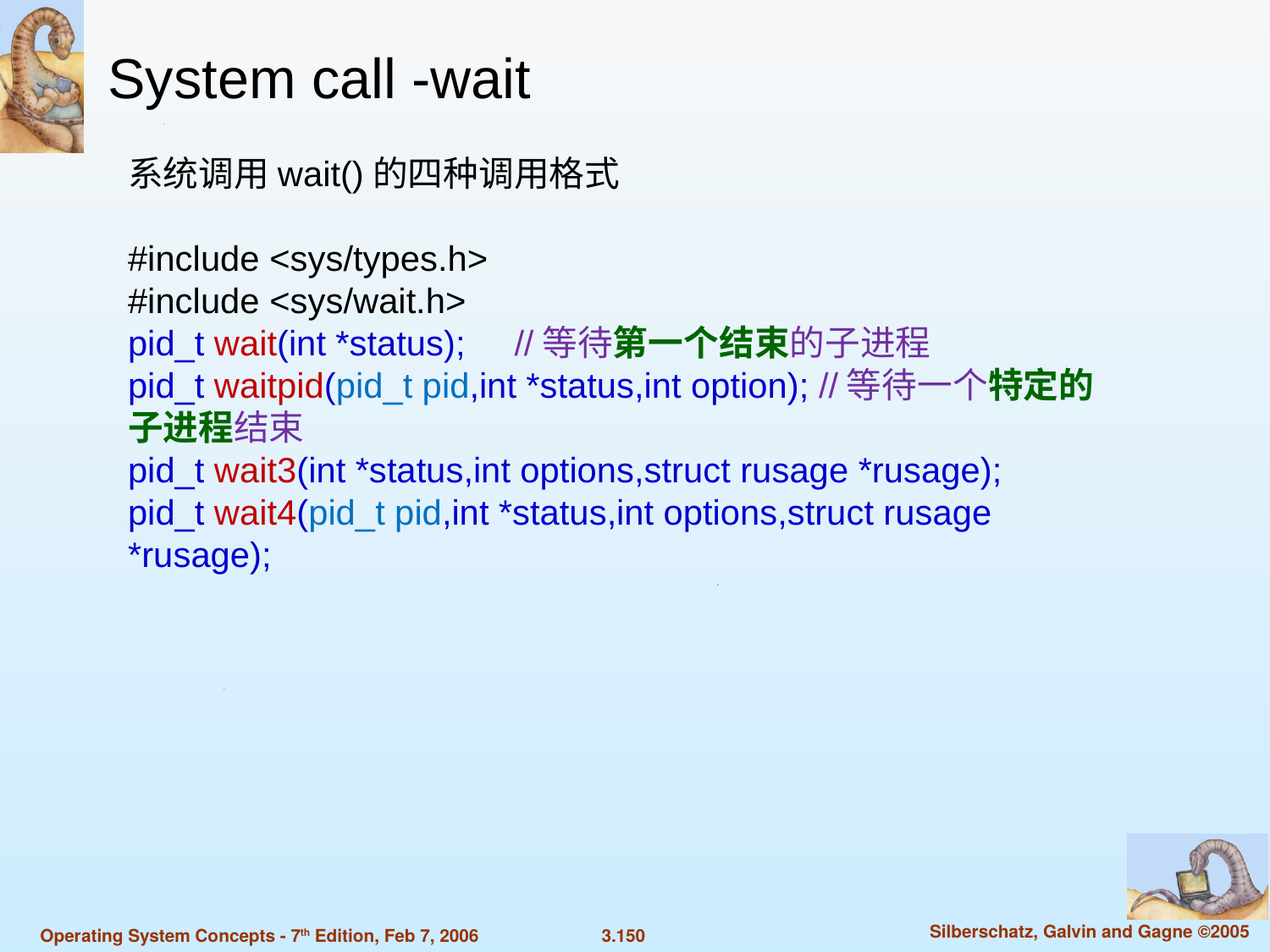

System call -wait
系统调用wait()的四种调用格式

#include <sys/types.h>
#include <sys/wait.h>
pid_t wait(int *status);     //等待第一个结束的子进程
pid_t waitpid(pid_t pid,int *status,int option); //等待一个特定的子进程结束
pid_t wait3(int *status,int options,struct rusage *rusage);
pid_t wait4(pid_t pid,int *status,int options,struct rusage *rusage);